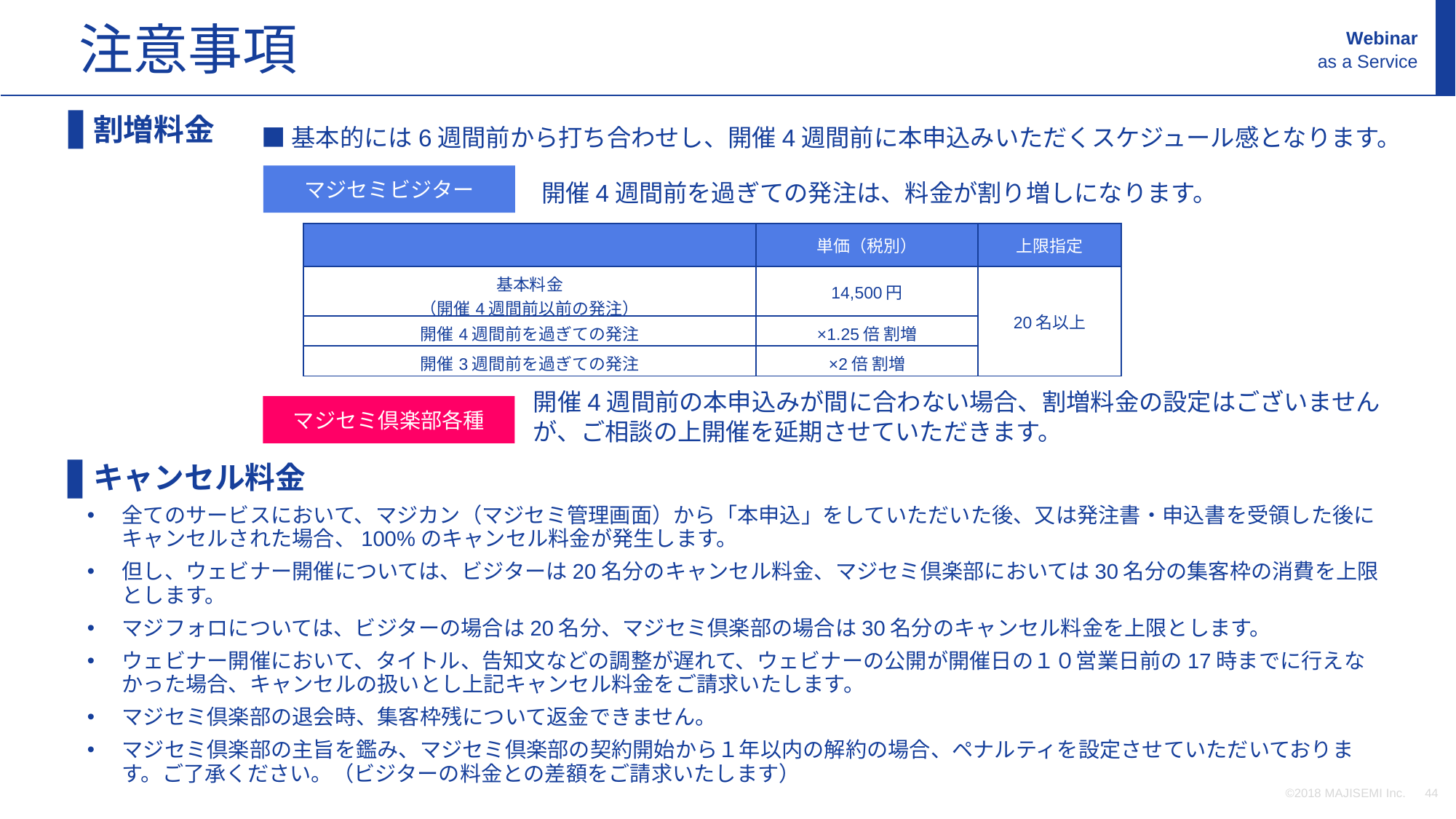

注意事項
Webinar
as a Service
■基本的には6週間前から打ち合わせし、開催4週間前に本申込みいただくスケジュール感となります。
 割増料金

 キャンセル料金
全てのサービスにおいて、マジカン（マジセミ管理画面）から「本申込」をしていただいた後、又は発注書・申込書を受領した後にキャンセルされた場合、100%のキャンセル料金が発生します。
但し、ウェビナー開催については、ビジターは20名分のキャンセル料金、マジセミ倶楽部においては30名分の集客枠の消費を上限とします。
マジフォロについては、ビジターの場合は20名分、マジセミ倶楽部の場合は30名分のキャンセル料金を上限とします。
ウェビナー開催において、タイトル、告知文などの調整が遅れて、ウェビナーの公開が開催日の１０営業日前の17時までに行えなかった場合、キャンセルの扱いとし上記キャンセル料金をご請求いたします。
マジセミ倶楽部の退会時、集客枠残について返金できません。
マジセミ倶楽部の主旨を鑑み、マジセミ倶楽部の契約開始から１年以内の解約の場合、ペナルティを設定させていただいております。ご了承ください。（ビジターの料金との差額をご請求いたします）

開催4週間前を過ぎての発注は、料金が割り増しになります。
マジセミビジター
|  | 単価（税別） | 上限指定 |
| --- | --- | --- |
| 基本料金 （開催4週間前以前の発注） | 14,500円 | 20名以上 |
| 開催4週間前を過ぎての発注 | ×1.25倍 割増 |  |
| 開催3週間前を過ぎての発注 | ×2倍 割増 |  |
開催4週間前の本申込みが間に合わない場合、割増料金の設定はございませんが、ご相談の上開催を延期させていただきます。
マジセミ倶楽部各種

©2018 MAJISEMI Inc.
44